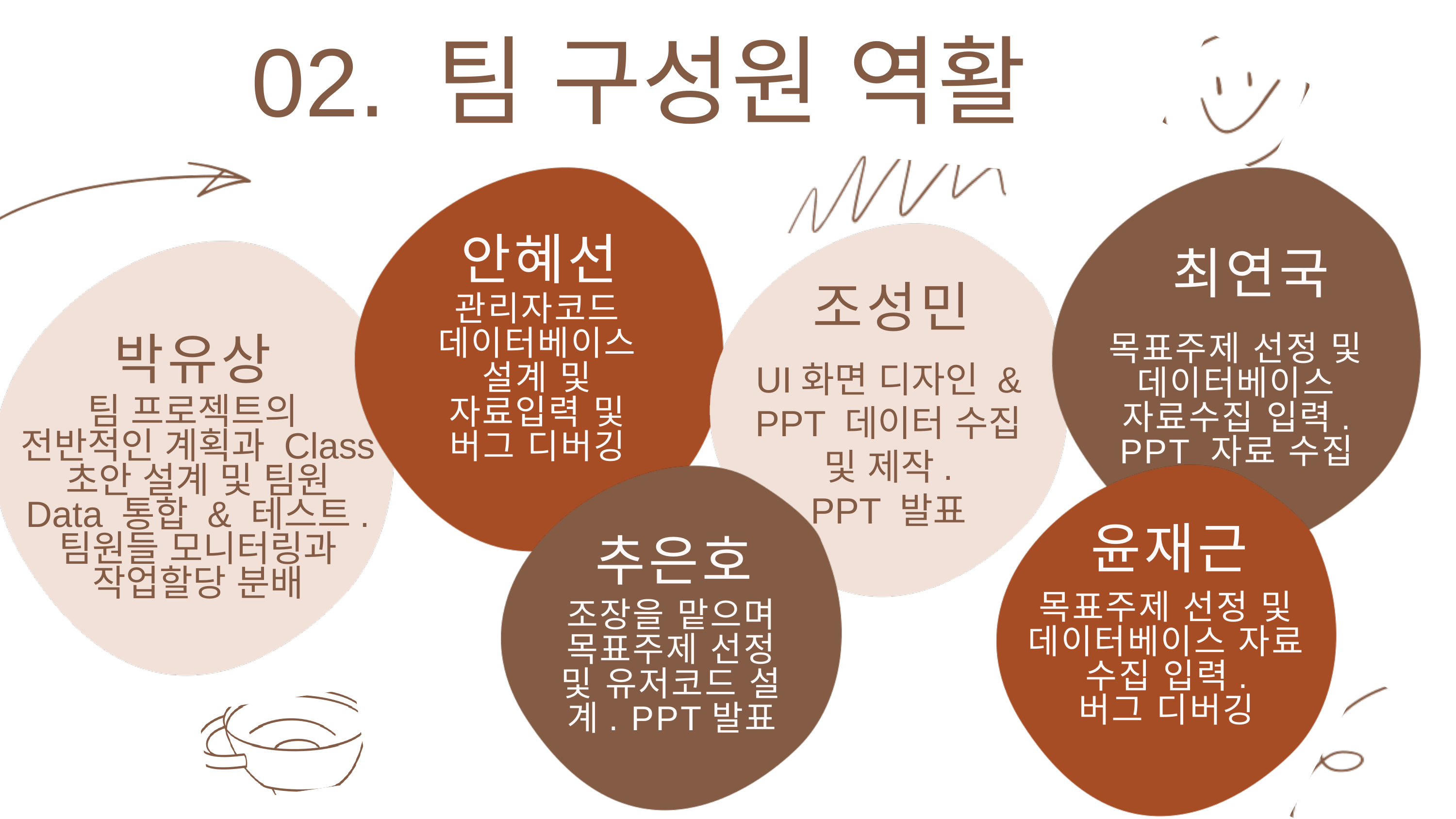

02. 팀 구성원 역활

안혜선

최연국
조성민
관리자코드 데이터베이스 설계 및 자료입력 및 버그 디버깅
박유상
목표주제 선정 및 데이터베이스 자료수집 입력.
PPT 자료 수집
UI화면 디자인 &
PPT 데이터 수집
및 제작.
PPT 발표

팀 프로젝트의
전반적인 계획과 Class 초안 설계 및 팀원 Data 통합 & 테스트.
팀원들 모니터링과 작업할당 분배

윤재근
추은호
목표주제 선정 및 데이터베이스 자료 수집 입력.
버그 디버깅
조장을 맡으며 목표주제 선정 및 유저코드 설계. PPT발표